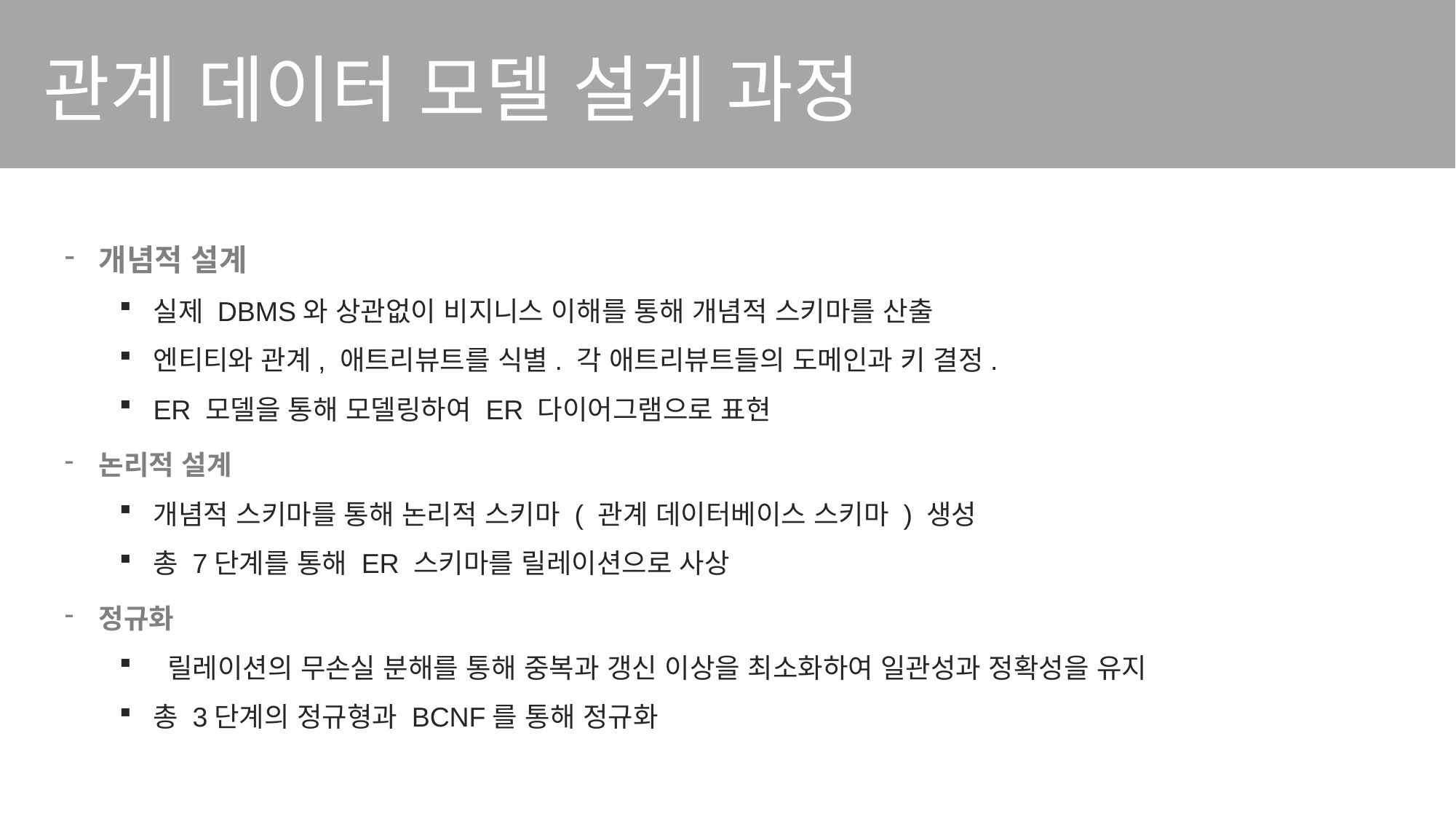

관계 데이터 모델 설계 과정
개념적 설계
실제 DBMS와 상관없이 비지니스 이해를 통해 개념적 스키마를 산출
엔티티와 관계, 애트리뷰트를 식별. 각 애트리뷰트들의 도메인과 키 결정.
ER 모델을 통해 모델링하여 ER 다이어그램으로 표현
논리적 설계
개념적 스키마를 통해 논리적 스키마 ( 관계 데이터베이스 스키마 ) 생성
총 7단계를 통해 ER 스키마를 릴레이션으로 사상
정규화
 릴레이션의 무손실 분해를 통해 중복과 갱신 이상을 최소화하여 일관성과 정확성을 유지
총 3단계의 정규형과 BCNF를 통해 정규화